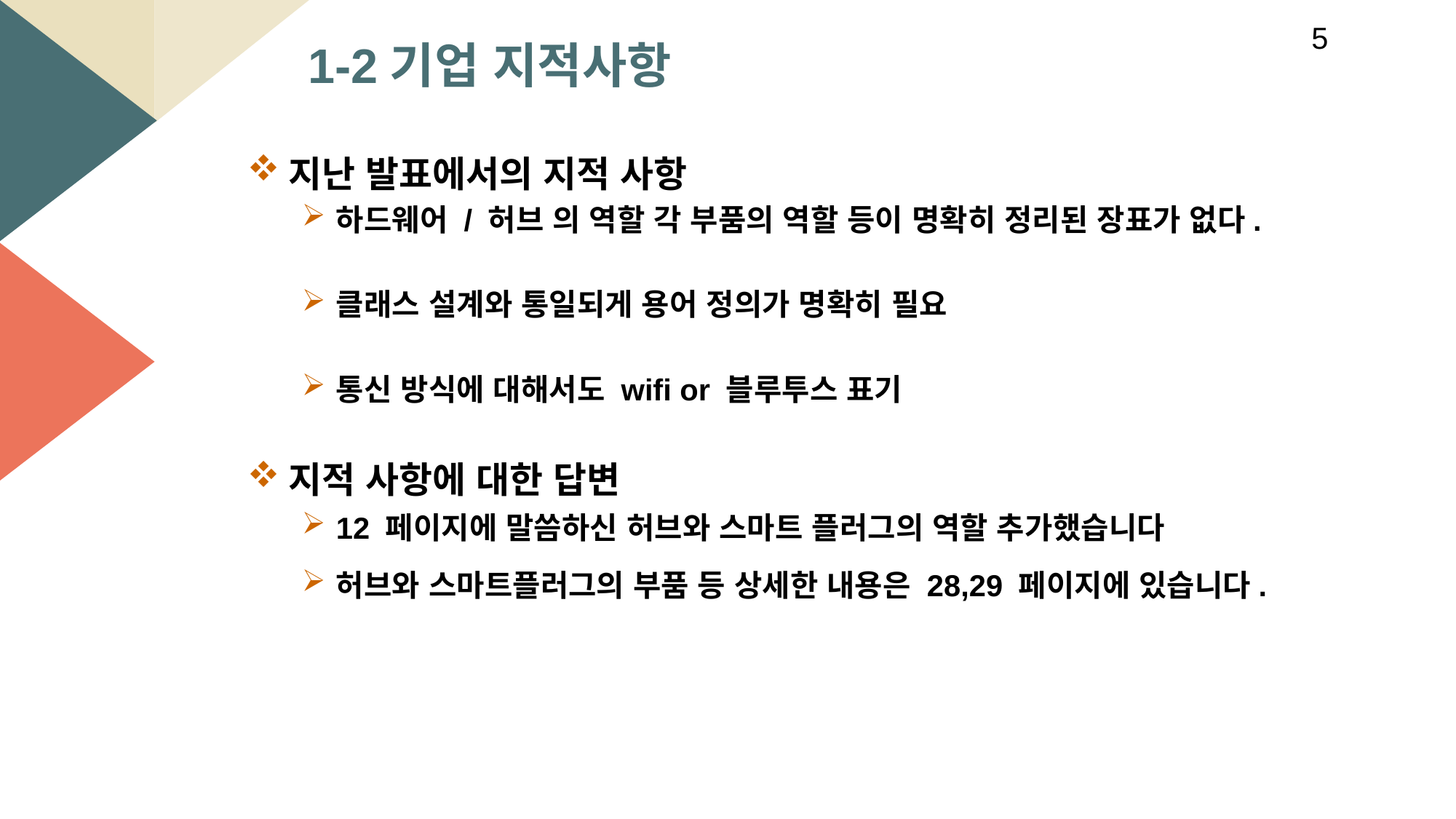

5
1-2기업 지적사항
지난 발표에서의 지적 사항
하드웨어 / 허브 의 역할 각 부품의 역할 등이 명확히 정리된 장표가 없다.

클래스 설계와 통일되게 용어 정의가 명확히 필요

통신 방식에 대해서도 wifi or 블루투스 표기

지적 사항에 대한 답변
12 페이지에 말씀하신 허브와 스마트 플러그의 역할 추가했습니다
허브와 스마트플러그의 부품 등 상세한 내용은 28,29 페이지에 있습니다.